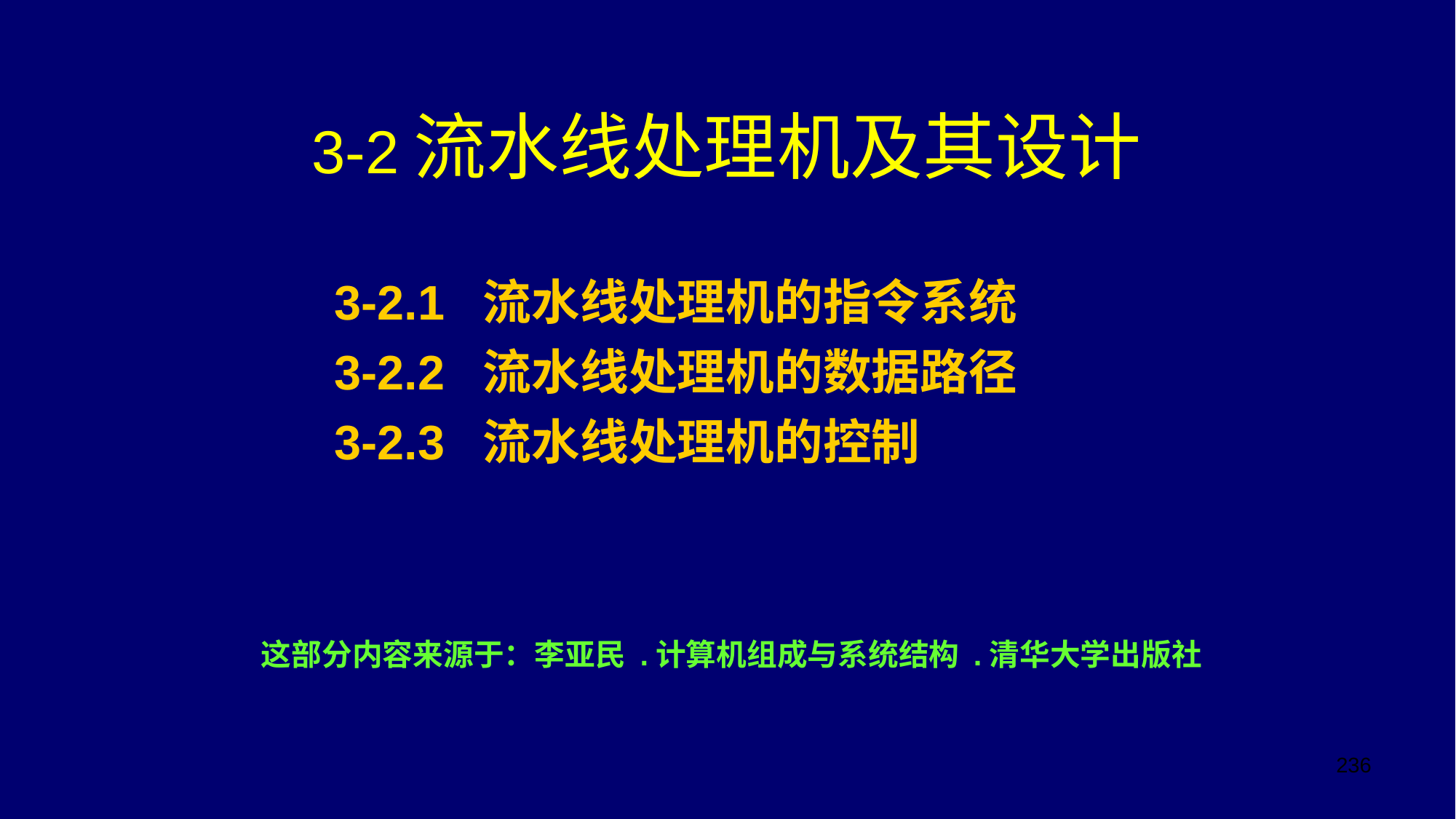

# 3-2流水线处理机及其设计
3-2.1  流水线处理机的指令系统
3-2.2  流水线处理机的数据路径
3-2.3  流水线处理机的控制

这部分内容来源于：李亚民 .计算机组成与系统结构 .清华大学出版社
236